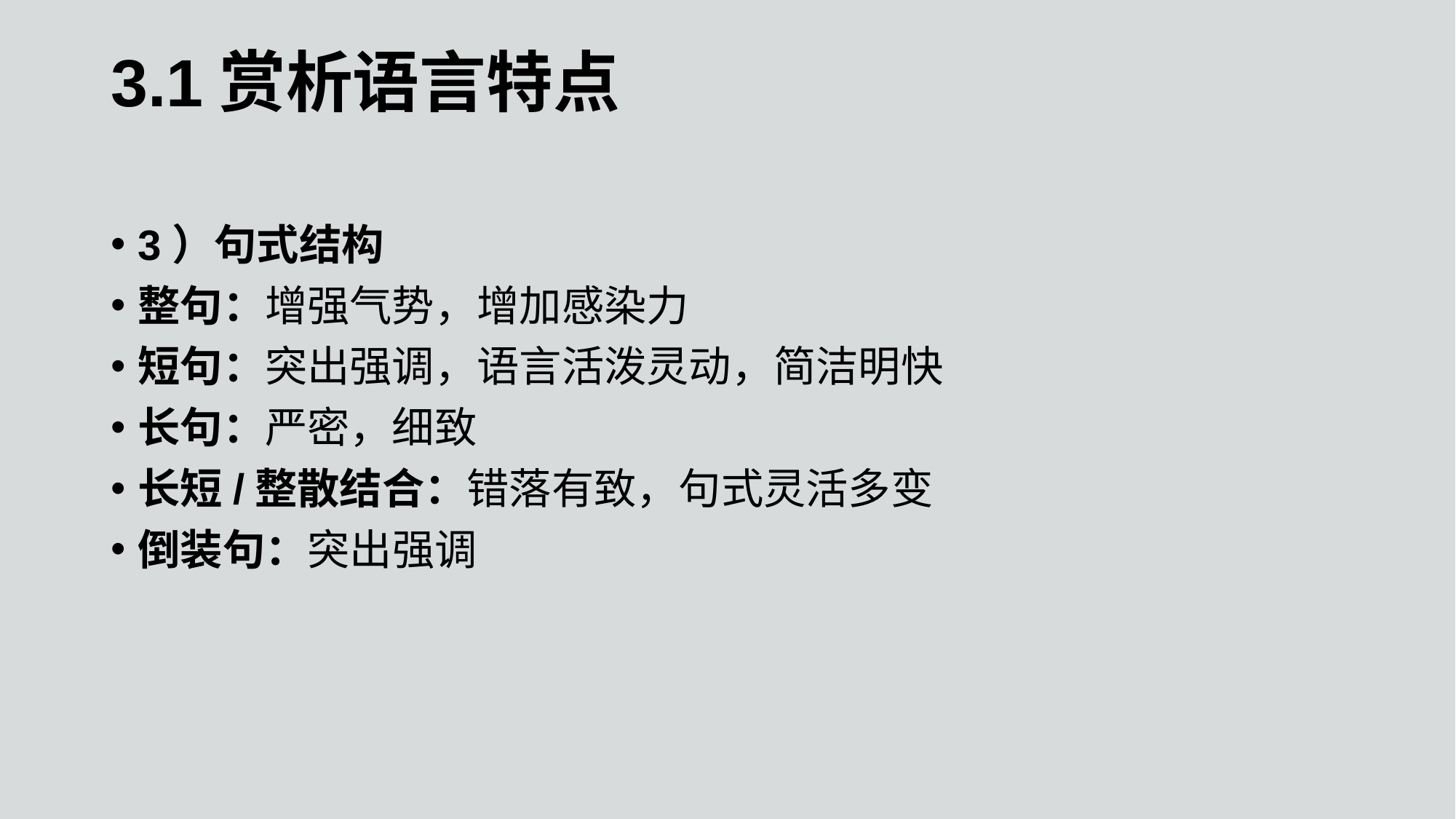

3.1赏析语言特点
3）句式结构
整句：增强气势，增加感染力
短句：突出强调，语言活泼灵动，简洁明快
长句：严密，细致
长短/整散结合：错落有致，句式灵活多变
倒装句：突出强调